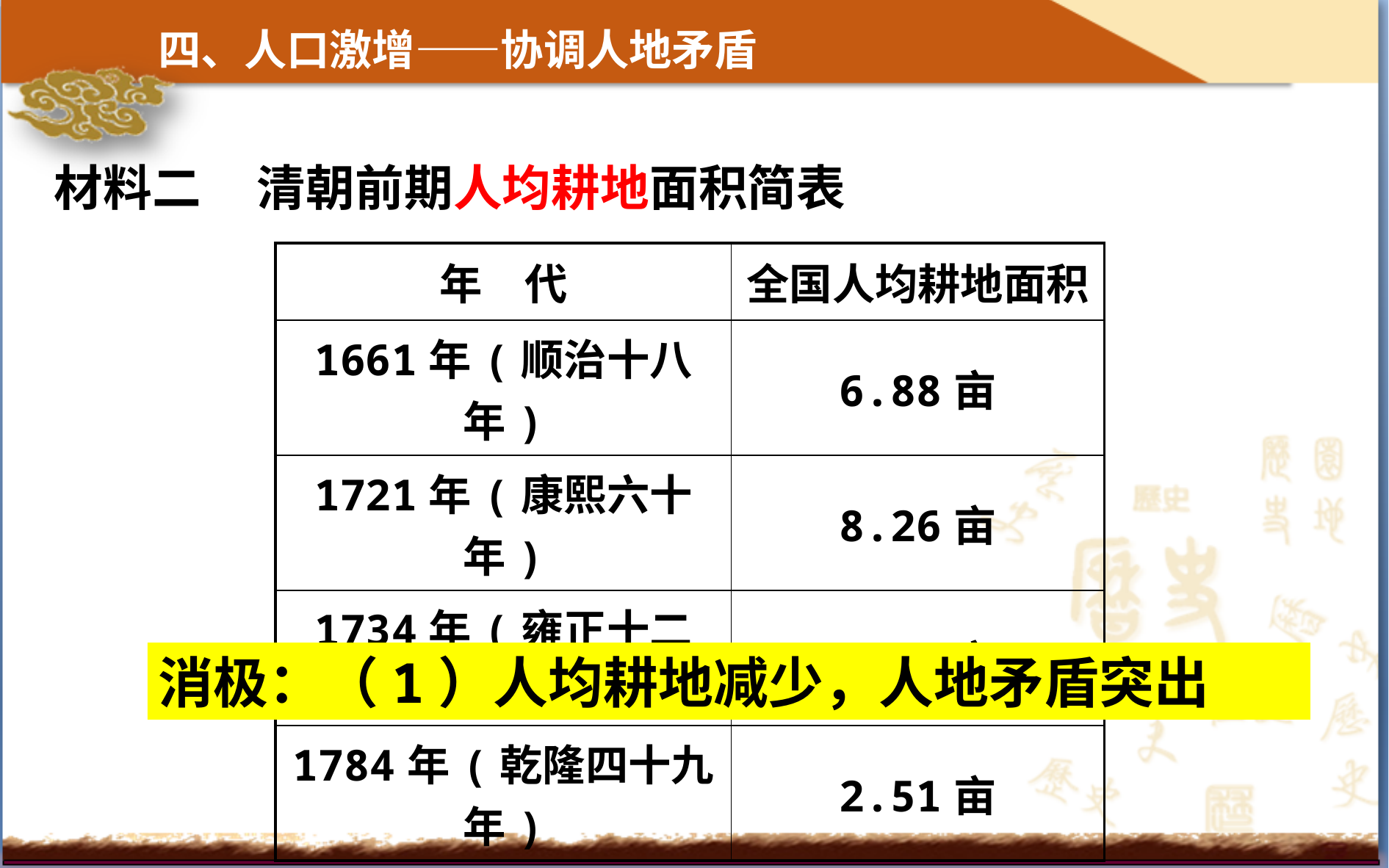

四、人口激增——协调人地矛盾
材料二     清朝前期人均耕地面积简表
| 年　代 | 全国人均耕地面积 |
| --- | --- |
| 1661年(顺治十八年) | 6.88亩 |
| 1721年(康熙六十年) | 8.26亩 |
| 1734年(雍正十二年) | 8.13亩 |
| 1784年(乾隆四十九年) | 2.51亩 |
消极：（1）人均耕地减少，人地矛盾突出